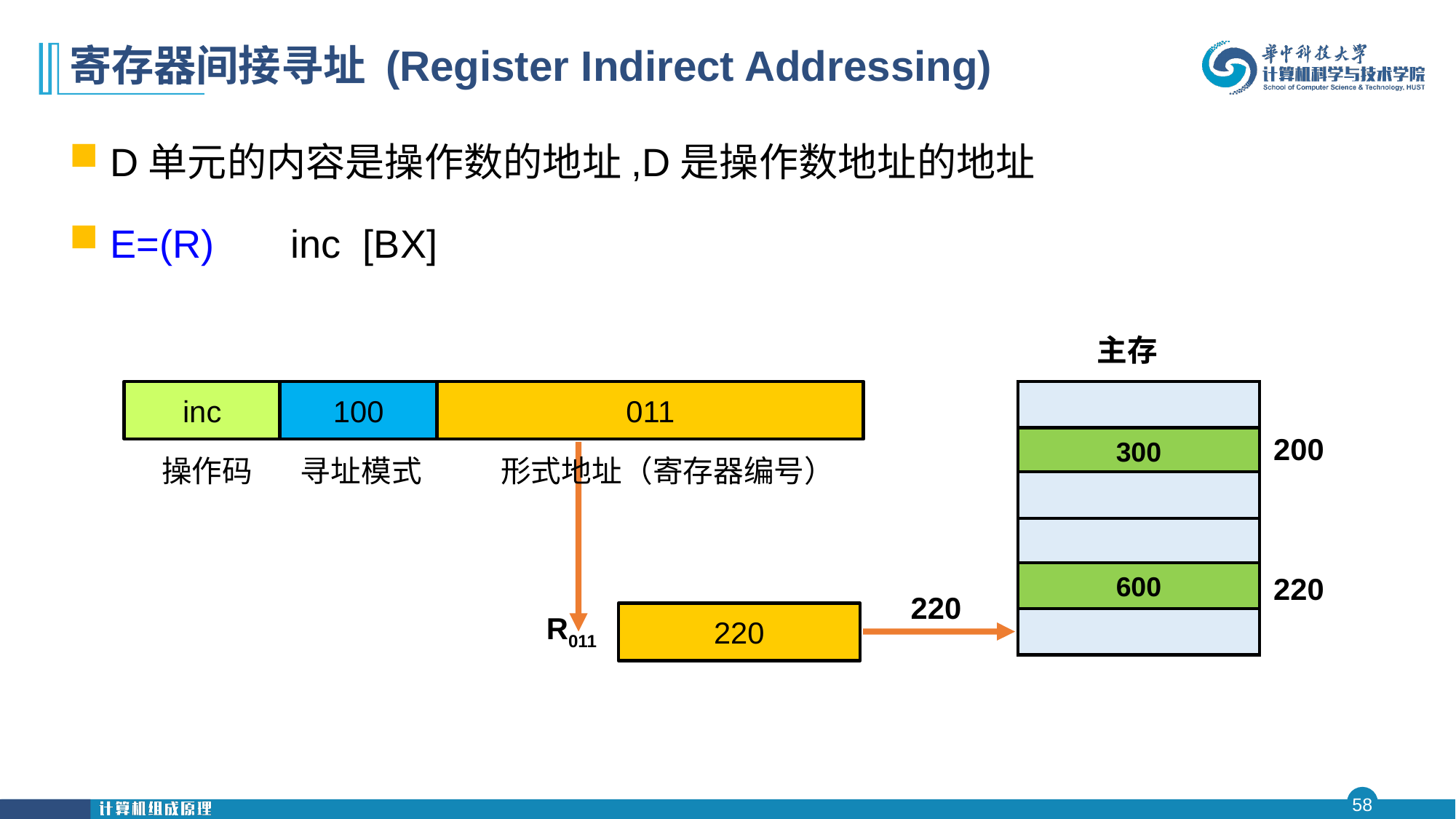

# 寄存器间接寻址 (Register Indirect Addressing)
D单元的内容是操作数的地址,D是操作数地址的地址
E=(R)       inc  [BX]
主存
inc
100
011
220
操作码
寻址模式
形式地址（寄存器编号）

200
300

220

600
220
R011